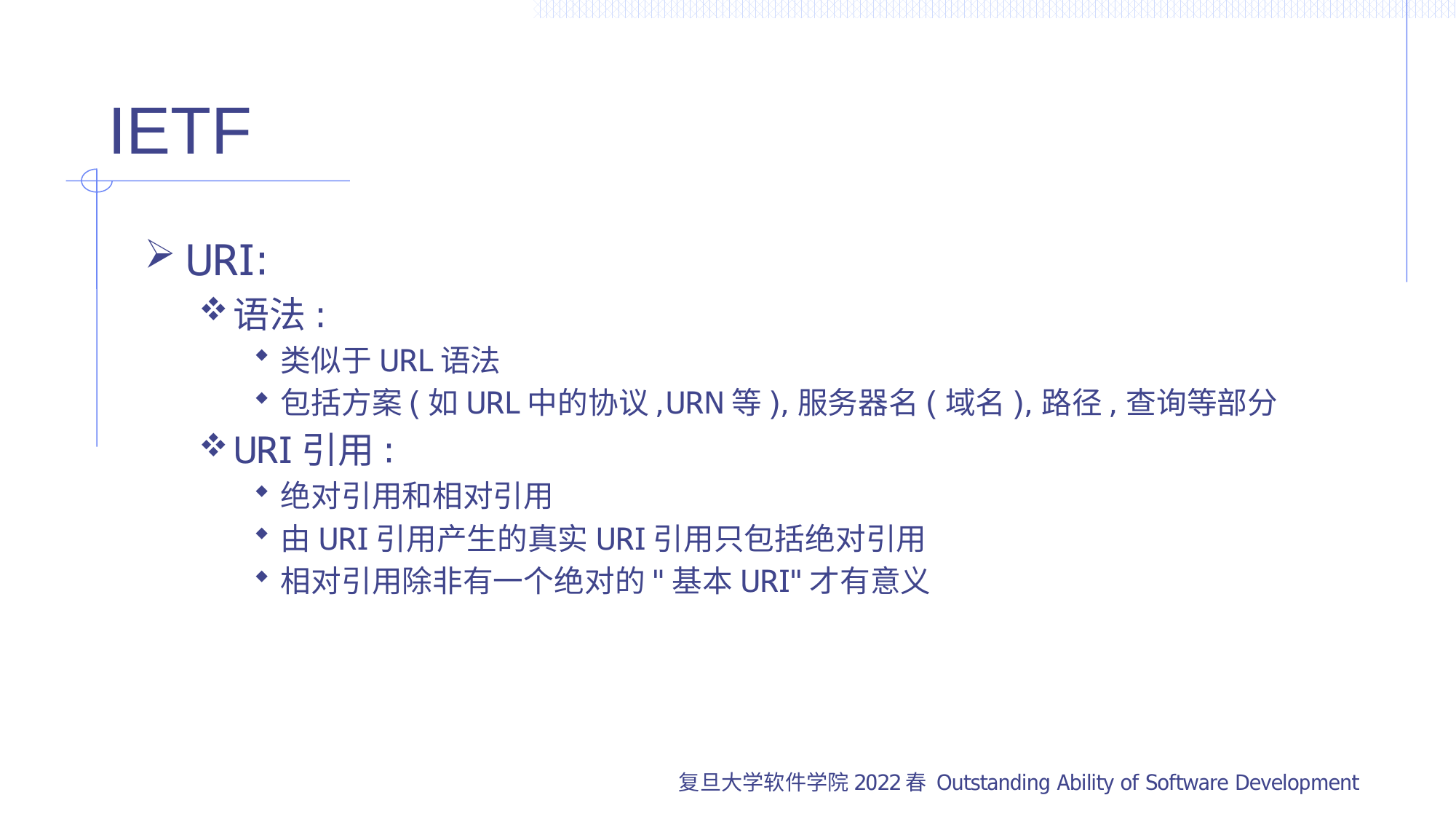

# IETF
URI:
语法:
类似于URL语法
包括方案(如URL中的协议,URN等),服务器名(域名),路径,查询等部分
URI引用:
绝对引用和相对引用
由URI引用产生的真实URI引用只包括绝对引用
相对引用除非有一个绝对的"基本URI"才有意义